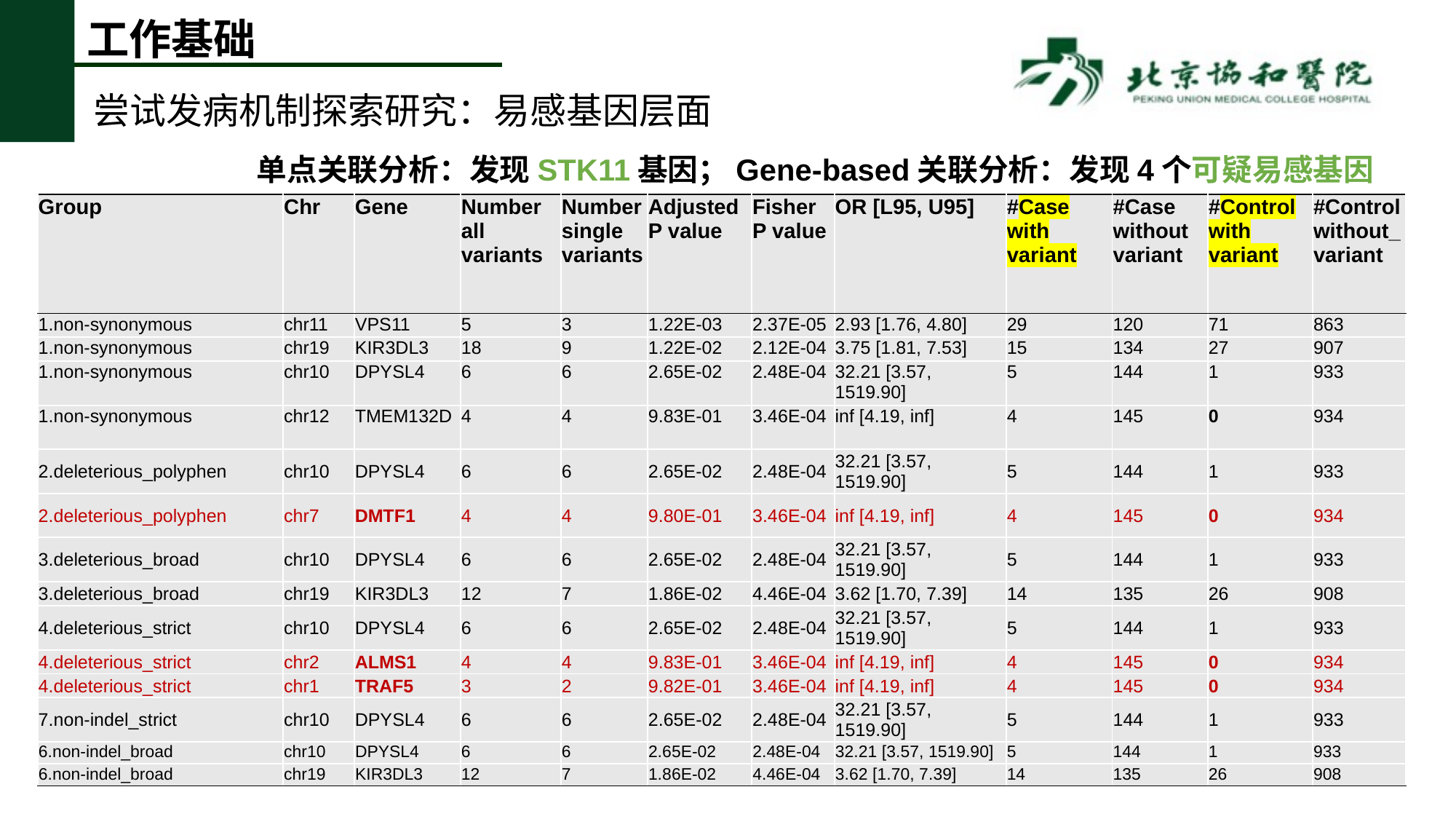

# 工作基础
尝试发病机制探索研究：易感基因层面
单点关联分析：发现STK11基因；Gene-based关联分析：发现4个可疑易感基因

| Group | Chr | Gene | Number all variants | Number single variants | AdjustedP value | Fisher P value | OR [L95, U95] | #Case with variant | #Case without variant | #Control with variant | #Controlwithout\_variant |
| --- | --- | --- | --- | --- | --- | --- | --- | --- | --- | --- | --- |
| 1.non-synonymous | chr11 | VPS11 | 5 | 3 | 1.22E-03 | 2.37E-05 | 2.93 [1.76, 4.80] | 29 | 120 | 71 | 863 |
| 1.non-synonymous | chr19 | KIR3DL3 | 18 | 9 | 1.22E-02 | 2.12E-04 | 3.75 [1.81, 7.53] | 15 | 134 | 27 | 907 |
| 1.non-synonymous | chr10 | DPYSL4 | 6 | 6 | 2.65E-02 | 2.48E-04 | 32.21 [3.57, 1519.90] | 5 | 144 | 1 | 933 |
| 1.non-synonymous | chr12 | TMEM132D | 4 | 4 | 9.83E-01 | 3.46E-04 | inf [4.19, inf] | 4 | 145 | 0 | 934 |
| 2.deleterious\_polyphen | chr10 | DPYSL4 | 6 | 6 | 2.65E-02 | 2.48E-04 | 32.21 [3.57, 1519.90] | 5 | 144 | 1 | 933 |
| 2.deleterious\_polyphen | chr7 | DMTF1 | 4 | 4 | 9.80E-01 | 3.46E-04 | inf [4.19, inf] | 4 | 145 | 0 | 934 |
| 3.deleterious\_broad | chr10 | DPYSL4 | 6 | 6 | 2.65E-02 | 2.48E-04 | 32.21 [3.57, 1519.90] | 5 | 144 | 1 | 933 |
| 3.deleterious\_broad | chr19 | KIR3DL3 | 12 | 7 | 1.86E-02 | 4.46E-04 | 3.62 [1.70, 7.39] | 14 | 135 | 26 | 908 |
| 4.deleterious\_strict | chr10 | DPYSL4 | 6 | 6 | 2.65E-02 | 2.48E-04 | 32.21 [3.57, 1519.90] | 5 | 144 | 1 | 933 |
| 4.deleterious\_strict | chr2 | ALMS1 | 4 | 4 | 9.83E-01 | 3.46E-04 | inf [4.19, inf] | 4 | 145 | 0 | 934 |
| 4.deleterious\_strict | chr1 | TRAF5 | 3 | 2 | 9.82E-01 | 3.46E-04 | inf [4.19, inf] | 4 | 145 | 0 | 934 |
| 7.non-indel\_strict | chr10 | DPYSL4 | 6 | 6 | 2.65E-02 | 2.48E-04 | 32.21 [3.57, 1519.90] | 5 | 144 | 1 | 933 |
| 6.non-indel\_broad | chr10 | DPYSL4 | 6 | 6 | 2.65E-02 | 2.48E-04 | 32.21 [3.57, 1519.90] | 5 | 144 | 1 | 933 |
| 6.non-indel\_broad | chr19 | KIR3DL3 | 12 | 7 | 1.86E-02 | 4.46E-04 | 3.62 [1.70, 7.39] | 14 | 135 | 26 | 908 |